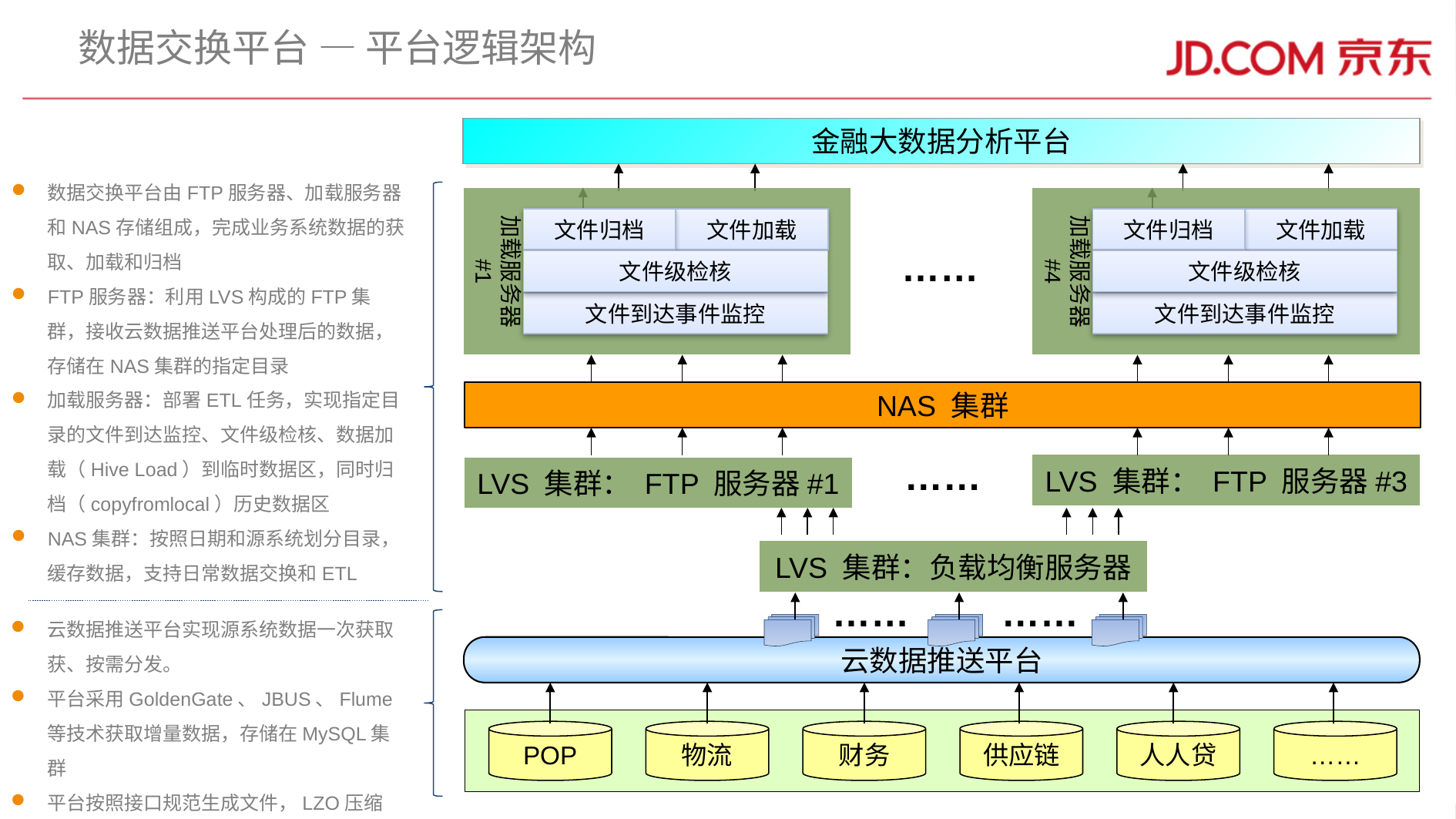

# 数据交换平台 — 平台逻辑架构
金融大数据分析平台
数据交换平台由FTP服务器、加载服务器和NAS存储组成，完成业务系统数据的获取、加载和归档
FTP服务器：利用LVS构成的FTP集群，接收云数据推送平台处理后的数据，存储在NAS集群的指定目录
加载服务器：部署ETL任务，实现指定目录的文件到达监控、文件级检核、数据加载（Hive Load）到临时数据区，同时归档（copyfromlocal）历史数据区
NAS集群：按照日期和源系统划分目录，缓存数据，支持日常数据交换和ETL

加载服务器 #1

加载服务器 #4
文件归档
文件加载
文件级检核
文件到达事件监控
文件归档
文件加载
文件级检核
文件到达事件监控
……
NAS 集群
……
LVS 集群： FTP 服务器#3
LVS 集群： FTP 服务器#1
LVS 集群：负载均衡服务器
……
……
云数据推送平台实现源系统数据一次获取获、按需分发。
平台采用GoldenGate、JBUS、Flume等技术获取增量数据，存储在MySQL集群
平台按照接口规范生成文件，LZO压缩后，通过FTP传输到NAS指定目录

云数据推送平台

POP
物流
财务
供应链
人人贷
……